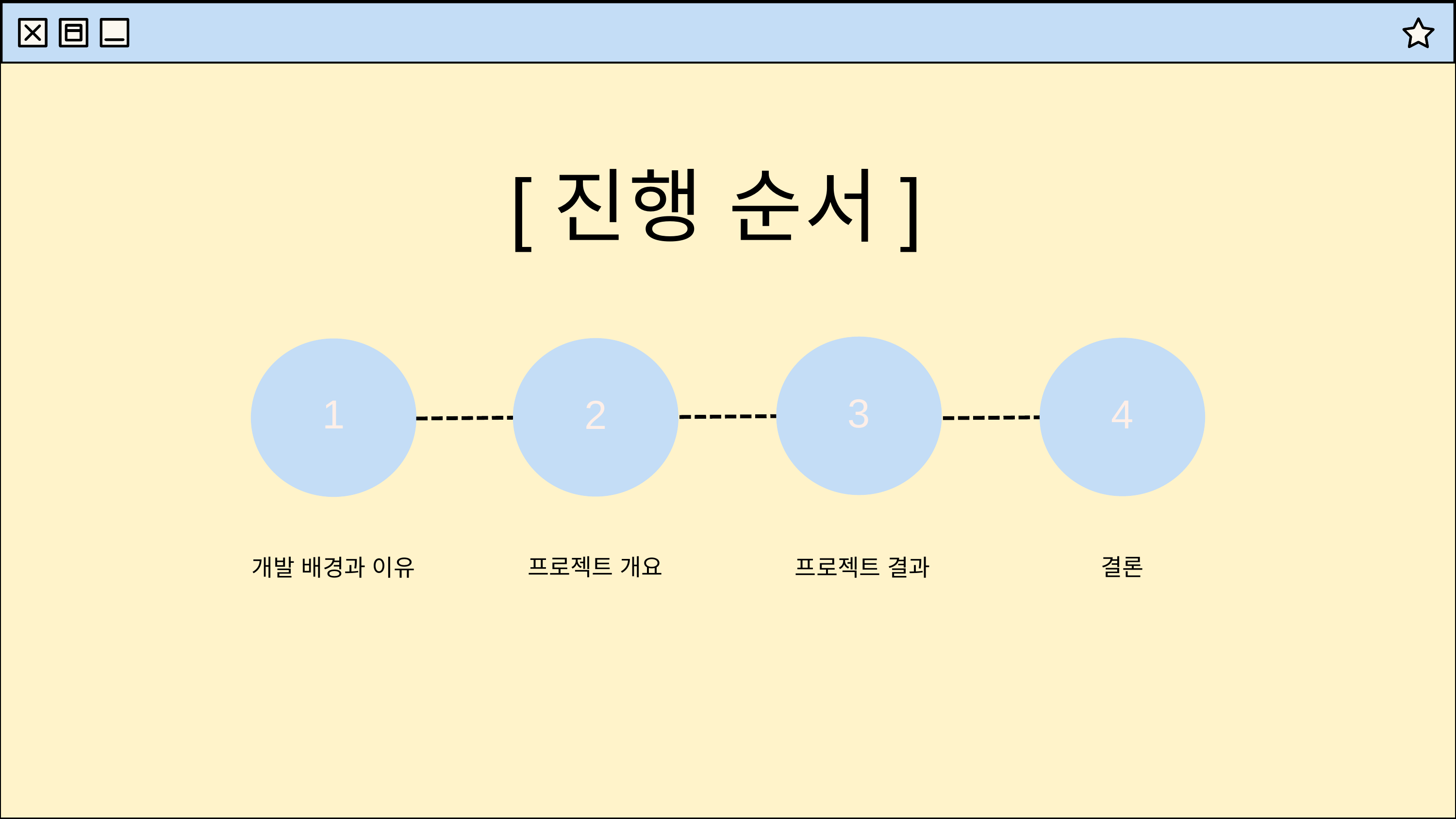

[진행 순서]

3

4

2

1

결론
프로젝트 개요
프로젝트 결과
개발 배경과 이유